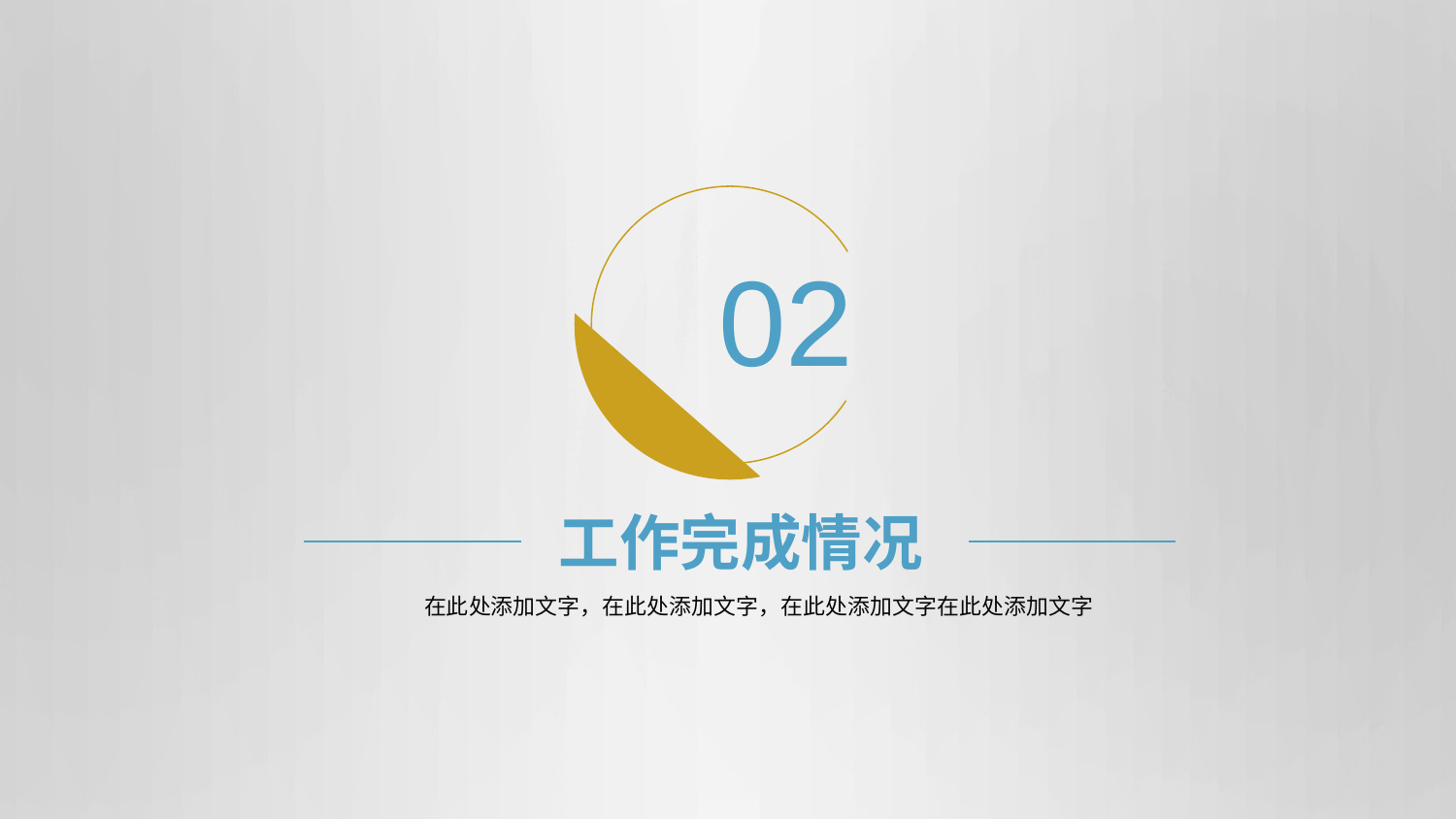

02
工作完成情况
在此处添加文字，在此处添加文字，在此处添加文字在此处添加文字